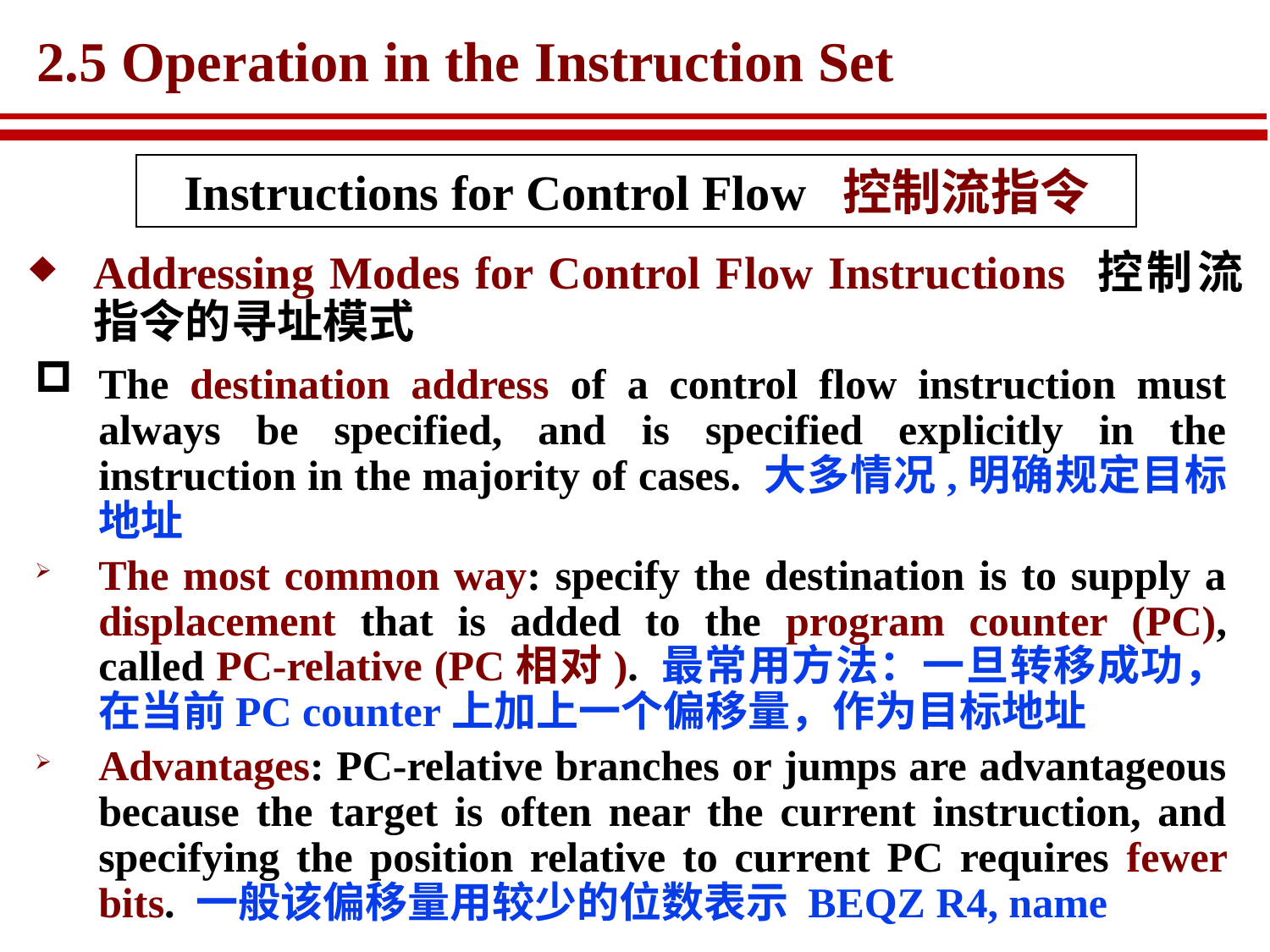

# 2.5 Operation in the Instruction Set
Instructions for Control Flow  控制流指令
Addressing Modes for Control Flow Instructions 控制流指令的寻址模式
The destination address of a control flow instruction must always be specified, and is specified explicitly in the instruction in the majority of cases. 大多情况,明确规定目标地址
The most common way: specify the destination is to supply a displacement that is added to the program counter (PC), called PC-relative (PC相对). 最常用方法：一旦转移成功，在当前PC counter上加上一个偏移量，作为目标地址
Advantages: PC-relative branches or jumps are advantageous because the target is often near the current instruction, and specifying the position relative to current PC requires fewer bits. 一般该偏移量用较少的位数表示 BEQZ R4, name